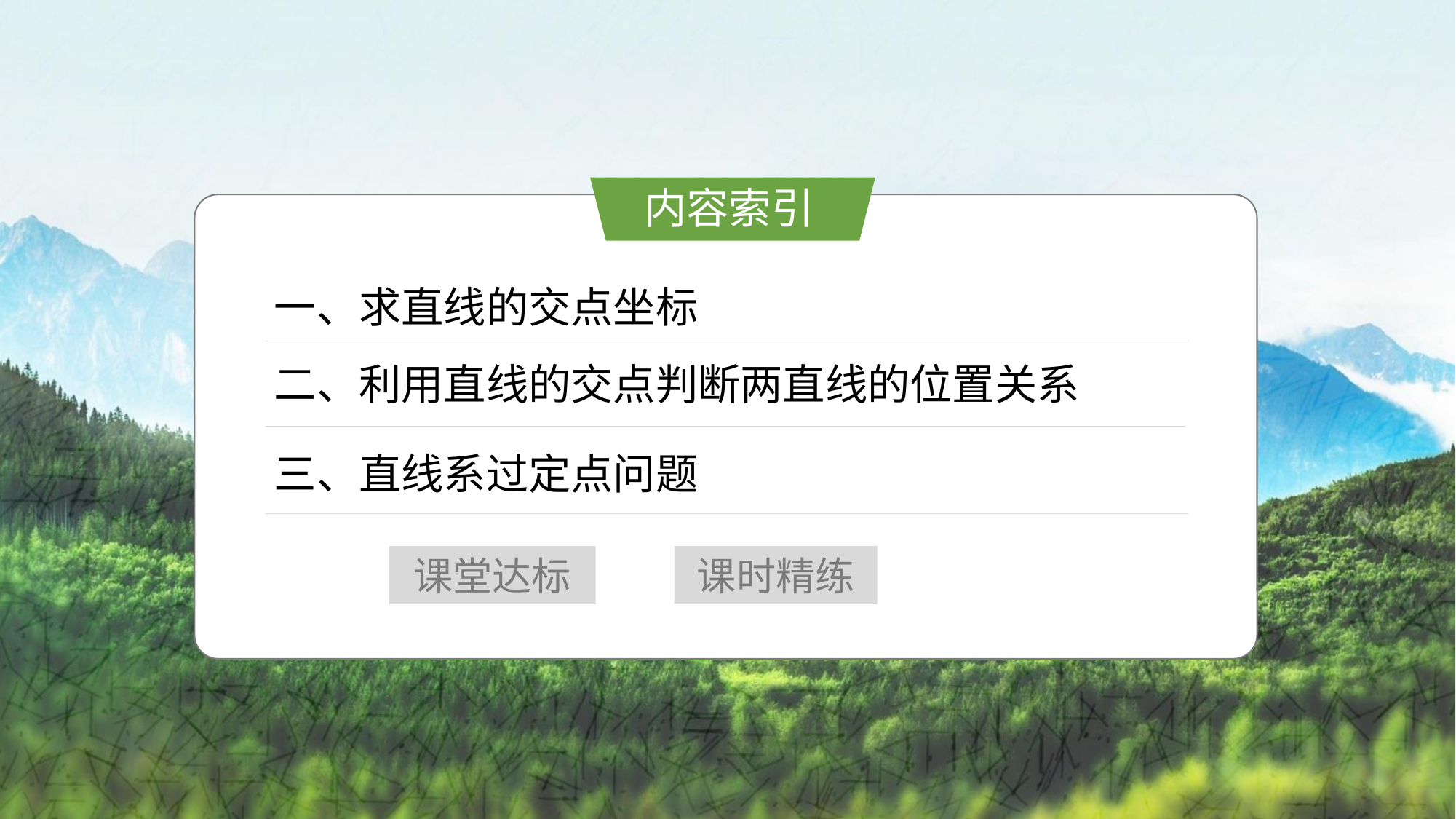

内容索引

一、求直线的交点坐标
二、利用直线的交点判断两直线的位置关系

三、直线系过定点问题
课堂达标
课时精练